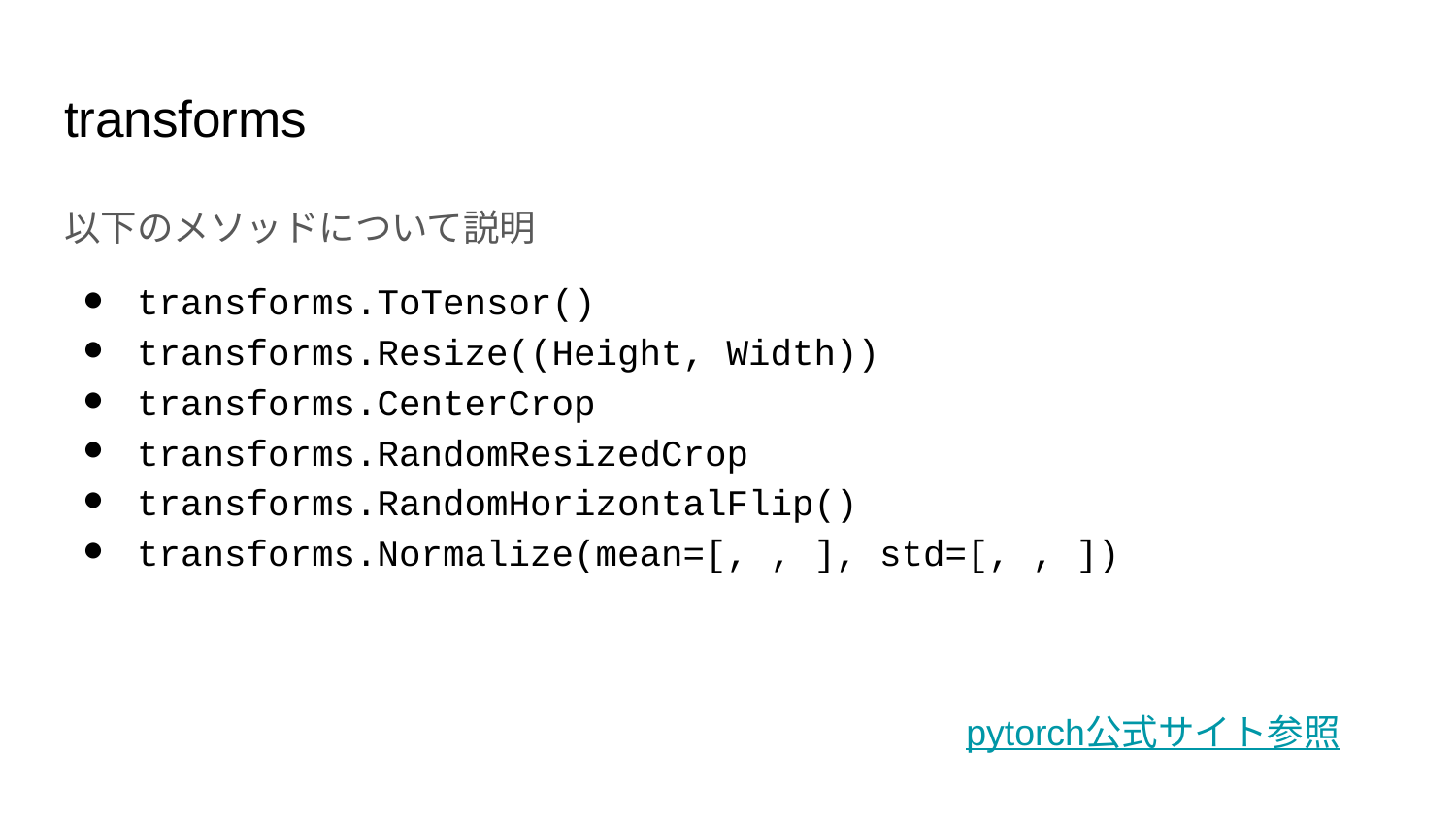

# transforms
以下のメソッドについて説明
transforms.ToTensor()
transforms.Resize((Height, Width))
transforms.CenterCrop
transforms.RandomResizedCrop
transforms.RandomHorizontalFlip()
transforms.Normalize(mean=[, , ], std=[, , ])
pytorch公式サイト参照